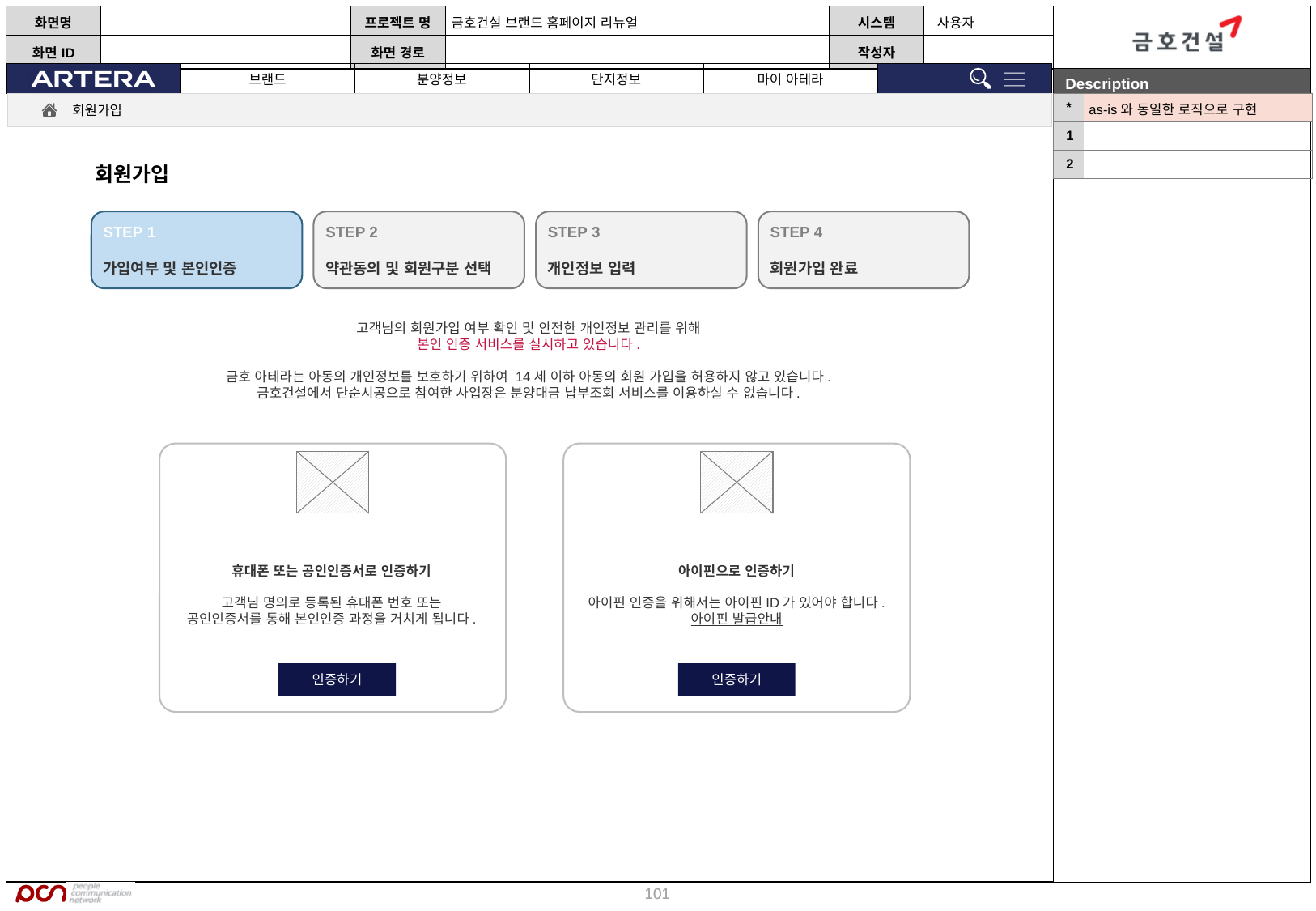

| \* | as-is와 동일한 로직으로 구현 |
| --- | --- |
| 1 |  |
| 2 |  |
회원가입

회원가입

STEP 1

가입여부 및 본인인증
STEP 2

약관동의 및 회원구분 선택
STEP 3

개인정보 입력
STEP 4

회원가입 완료
고객님의 회원가입 여부 확인 및 안전한 개인정보 관리를 위해
본인 인증 서비스를 실시하고 있습니다.

금호 아테라는 아동의 개인정보를 보호하기 위하여 14세 이하 아동의 회원 가입을 허용하지 않고 있습니다.
금호건설에서 단순시공으로 참여한 사업장은 분양대금 납부조회 서비스를 이용하실 수 없습니다.

휴대폰 또는 공인인증서로 인증하기

고객님 명의로 등록된 휴대폰 번호 또는
공인인증서를 통해 본인인증 과정을 거치게 됩니다.
아이핀으로 인증하기

아이핀 인증을 위해서는 아이핀ID가 있어야 합니다.
아이핀 발급안내
인증하기
인증하기